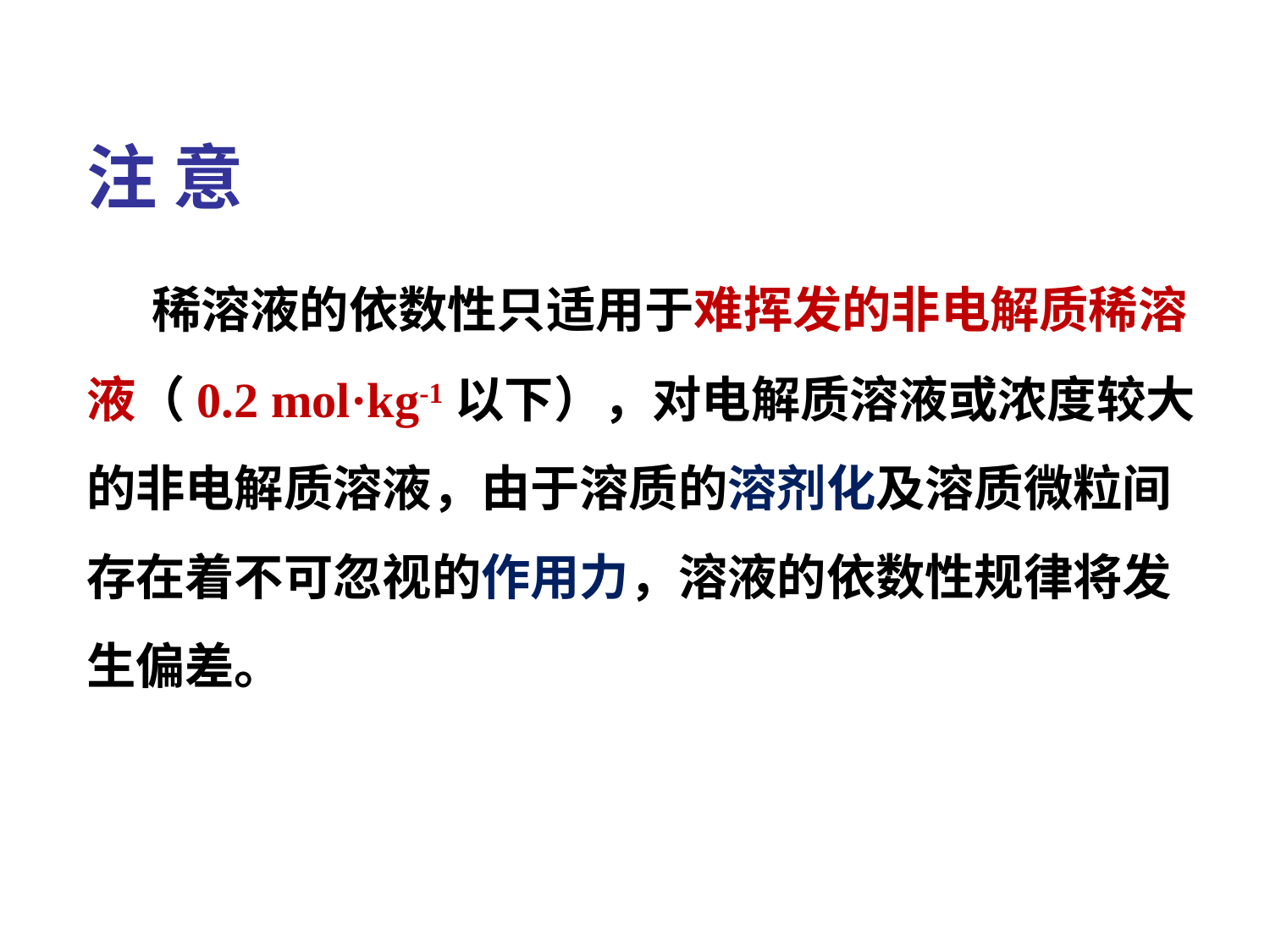

注 意
    稀溶液的依数性只适用于难挥发的非电解质稀溶液（0.2 mol·kg-1以下），对电解质溶液或浓度较大的非电解质溶液，由于溶质的溶剂化及溶质微粒间存在着不可忽视的作用力，溶液的依数性规律将发生偏差。
4
4